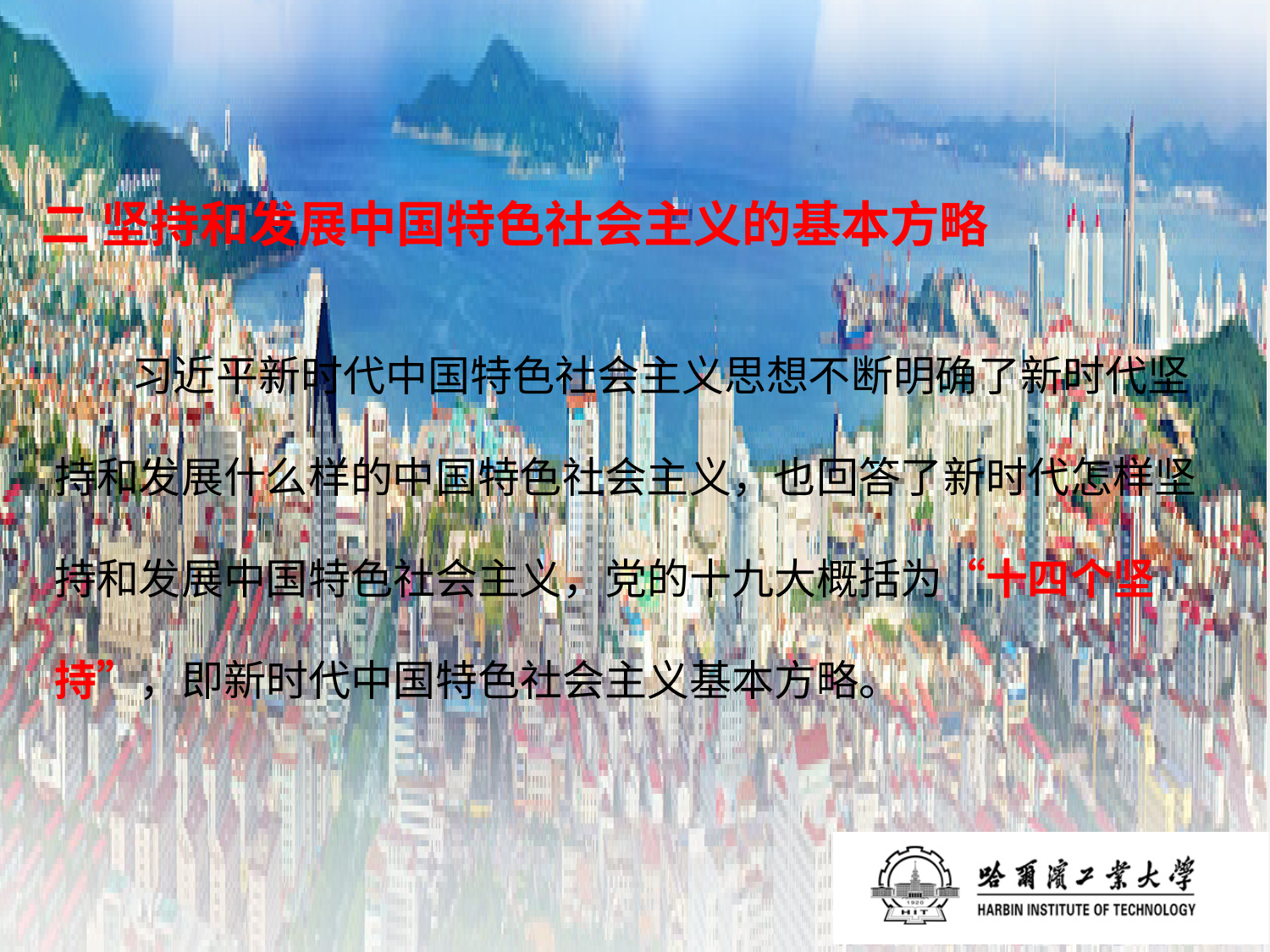

# 二 坚持和发展中国特色社会主义的基本方略
       习近平新时代中国特色社会主义思想不断明确了新时代坚持和发展什么样的中国特色社会主义，也回答了新时代怎样坚持和发展中国特色社会主义，党的十九大概括为“十四个坚持”，即新时代中国特色社会主义基本方略。